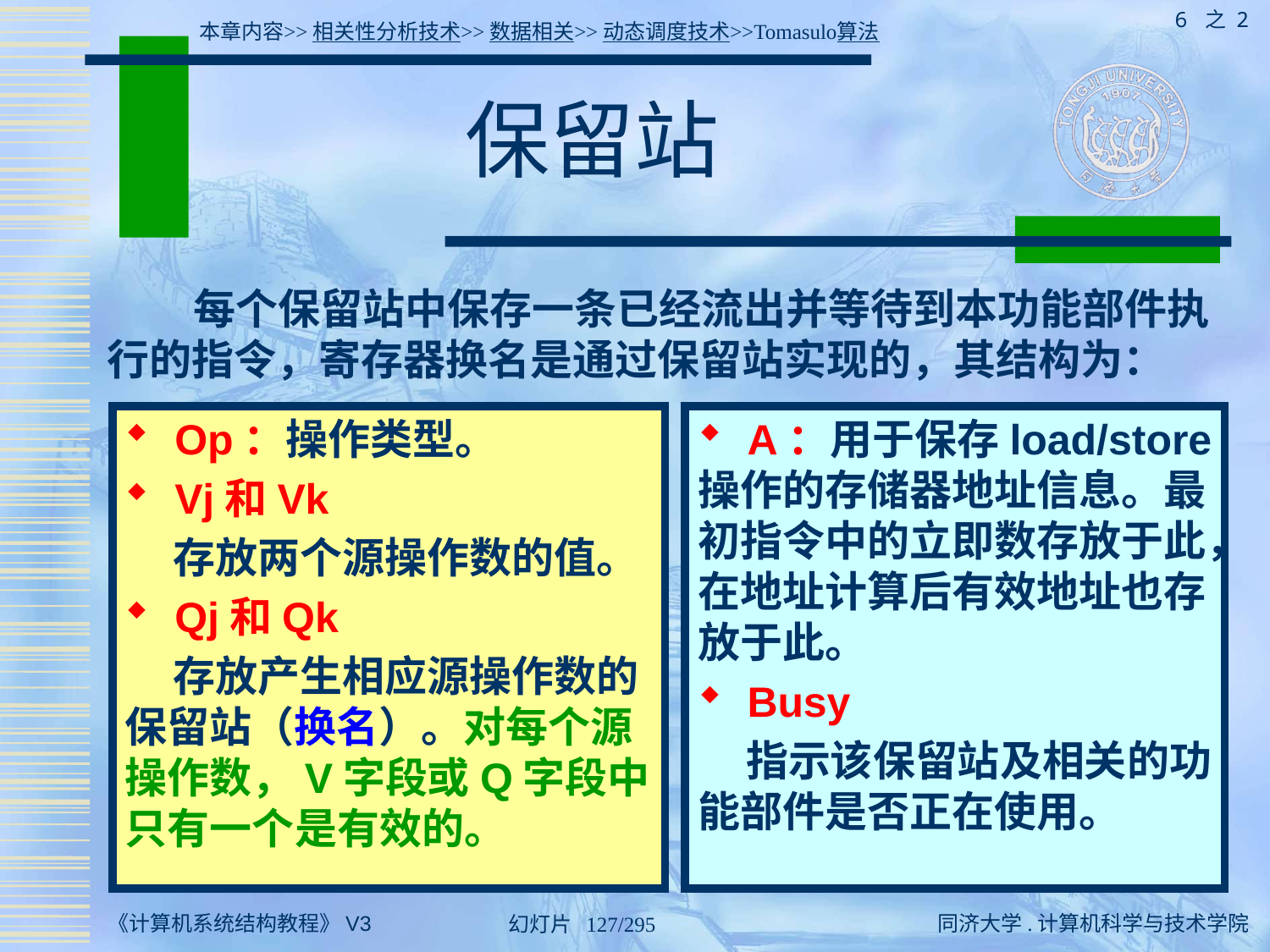

6 之 2
本章内容>>相关性分析技术>>数据相关>>动态调度技术>>Tomasulo算法
# 保留站
        每个保留站中保存一条已经流出并等待到本功能部件执行的指令，寄存器换名是通过保留站实现的，其结构为：
  Op：操作类型。
  Vj和Vk
    存放两个源操作数的值。
  Qj和Qk
    存放产生相应源操作数的保留站（换名）。对每个源操作数，V字段或Q字段中只有一个是有效的。
  A：用于保存load/store操作的存储器地址信息。最初指令中的立即数存放于此，在地址计算后有效地址也存放于此。
  Busy
    指示该保留站及相关的功能部件是否正在使用。